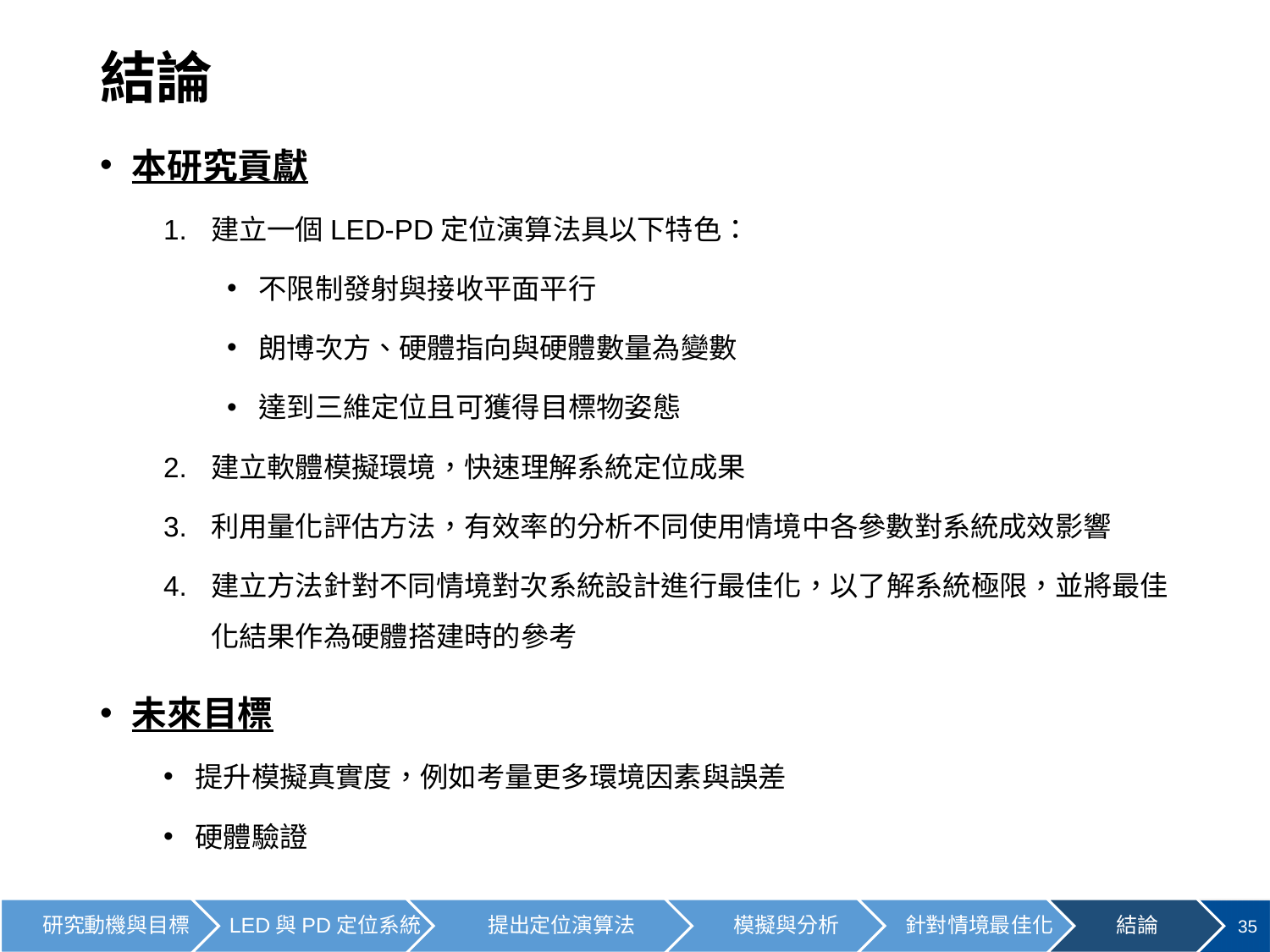

# 結論
本研究貢獻
建立一個LED-PD定位演算法具以下特色：
不限制發射與接收平面平行
朗博次方、硬體指向與硬體數量為變數
達到三維定位且可獲得目標物姿態
建立軟體模擬環境，快速理解系統定位成果
利用量化評估方法，有效率的分析不同使用情境中各參數對系統成效影響
建立方法針對不同情境對次系統設計進行最佳化，以了解系統極限，並將最佳化結果作為硬體搭建時的參考
未來目標
提升模擬真實度，例如考量更多環境因素與誤差
硬體驗證

35